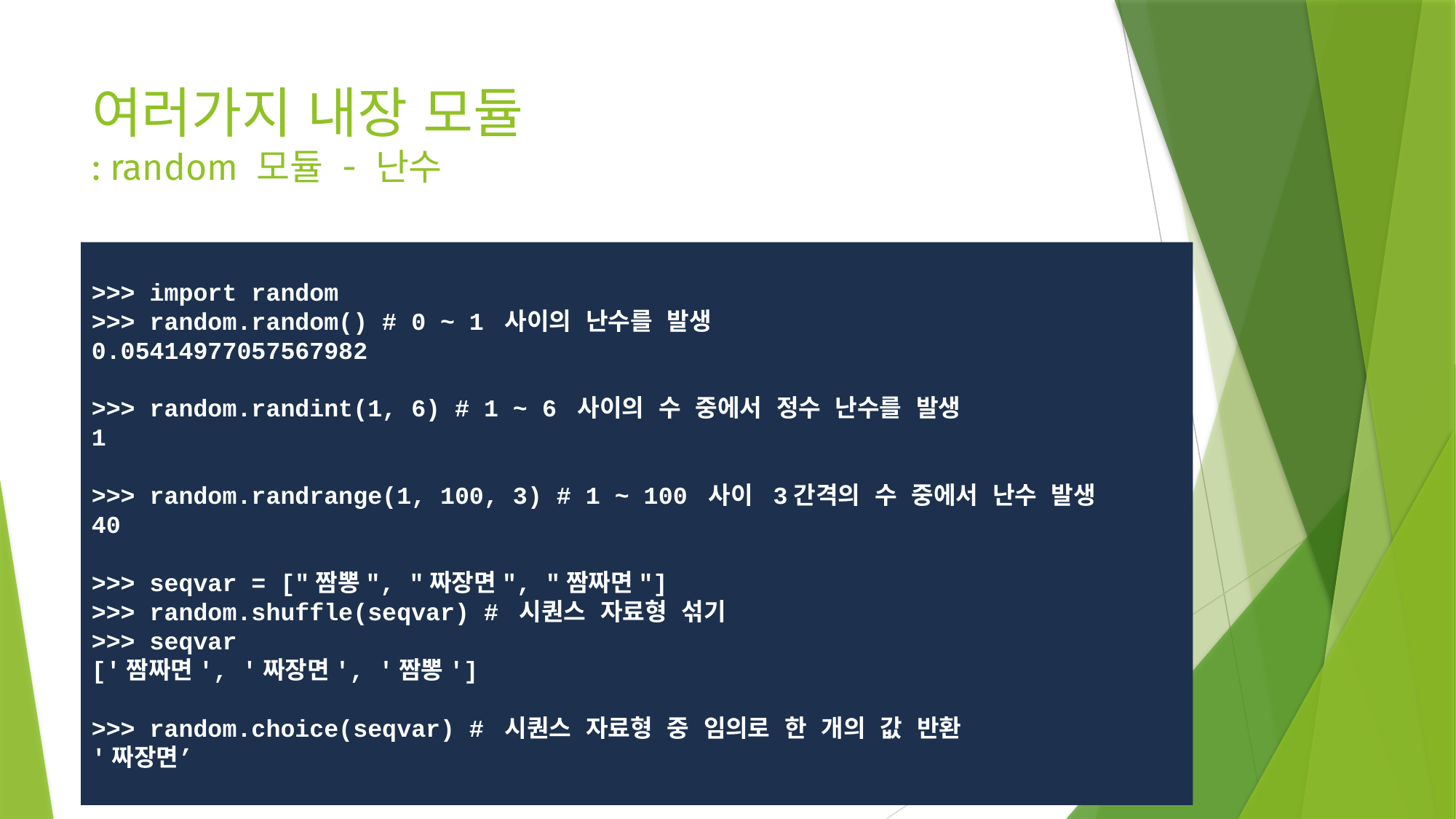

# 여러가지 내장 모듈 : random 모듈 - 난수

>>> import random
>>> random.random() # 0 ~ 1 사이의 난수를 발생
0.05414977057567982

>>> random.randint(1, 6) # 1 ~ 6 사이의 수 중에서 정수 난수를 발생
1

>>> random.randrange(1, 100, 3) # 1 ~ 100 사이 3간격의 수 중에서 난수 발생
40

>>> seqvar = ["짬뽕", "짜장면", "짬짜면"]
>>> random.shuffle(seqvar) # 시퀀스 자료형 섞기
>>> seqvar
['짬짜면', '짜장면', '짬뽕']

>>> random.choice(seqvar) # 시퀀스 자료형 중 임의로 한 개의 값 반환
'짜장면’